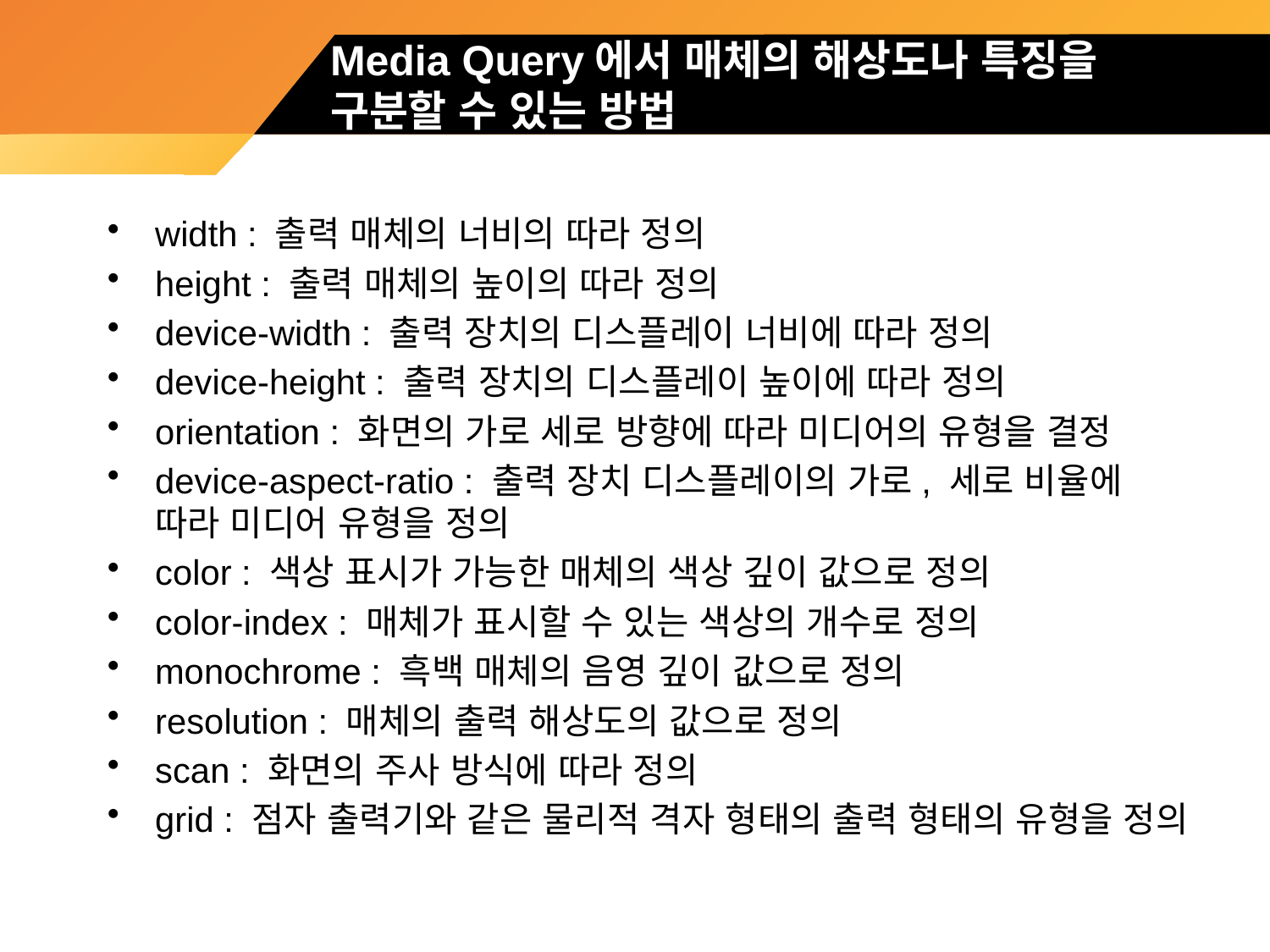

# Media Query에서 매체의 해상도나 특징을 구분할 수 있는 방법

width : 출력 매체의 너비의 따라 정의
height : 출력 매체의 높이의 따라 정의
device-width : 출력 장치의 디스플레이 너비에 따라 정의
device-height : 출력 장치의 디스플레이 높이에 따라 정의
orientation : 화면의 가로 세로 방향에 따라 미디어의 유형을 결정
device-aspect-ratio : 출력 장치 디스플레이의 가로, 세로 비율에 따라 미디어 유형을 정의
color : 색상 표시가 가능한 매체의 색상 깊이 값으로 정의
color-index : 매체가 표시할 수 있는 색상의 개수로 정의
monochrome : 흑백 매체의 음영 깊이 값으로 정의
resolution : 매체의 출력 해상도의 값으로 정의
scan : 화면의 주사 방식에 따라 정의
grid : 점자 출력기와 같은 물리적 격자 형태의 출력 형태의 유형을 정의